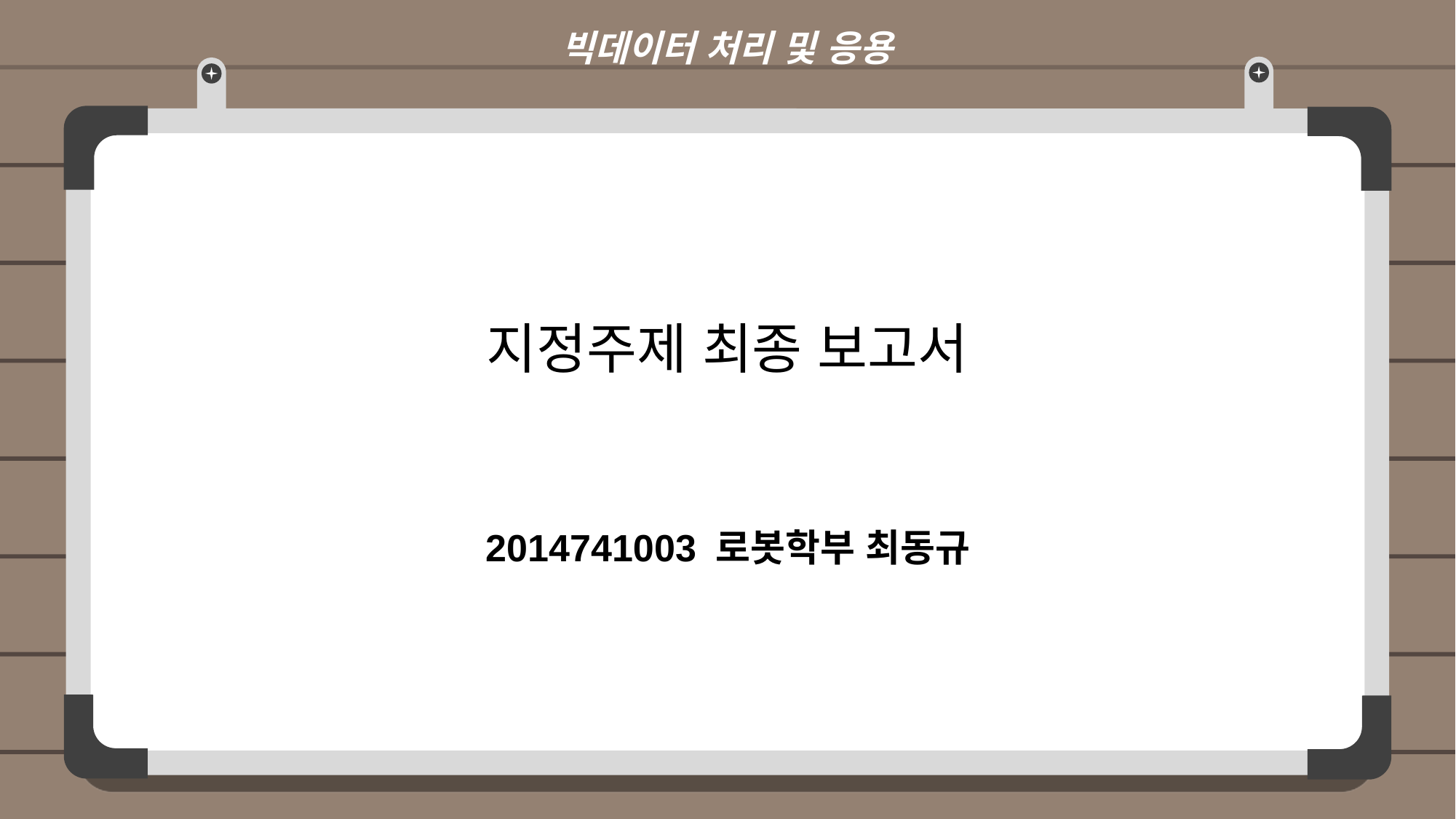

빅데이터 처리 및 응용

지정주제 최종 보고서

2014741003 로봇학부 최동규